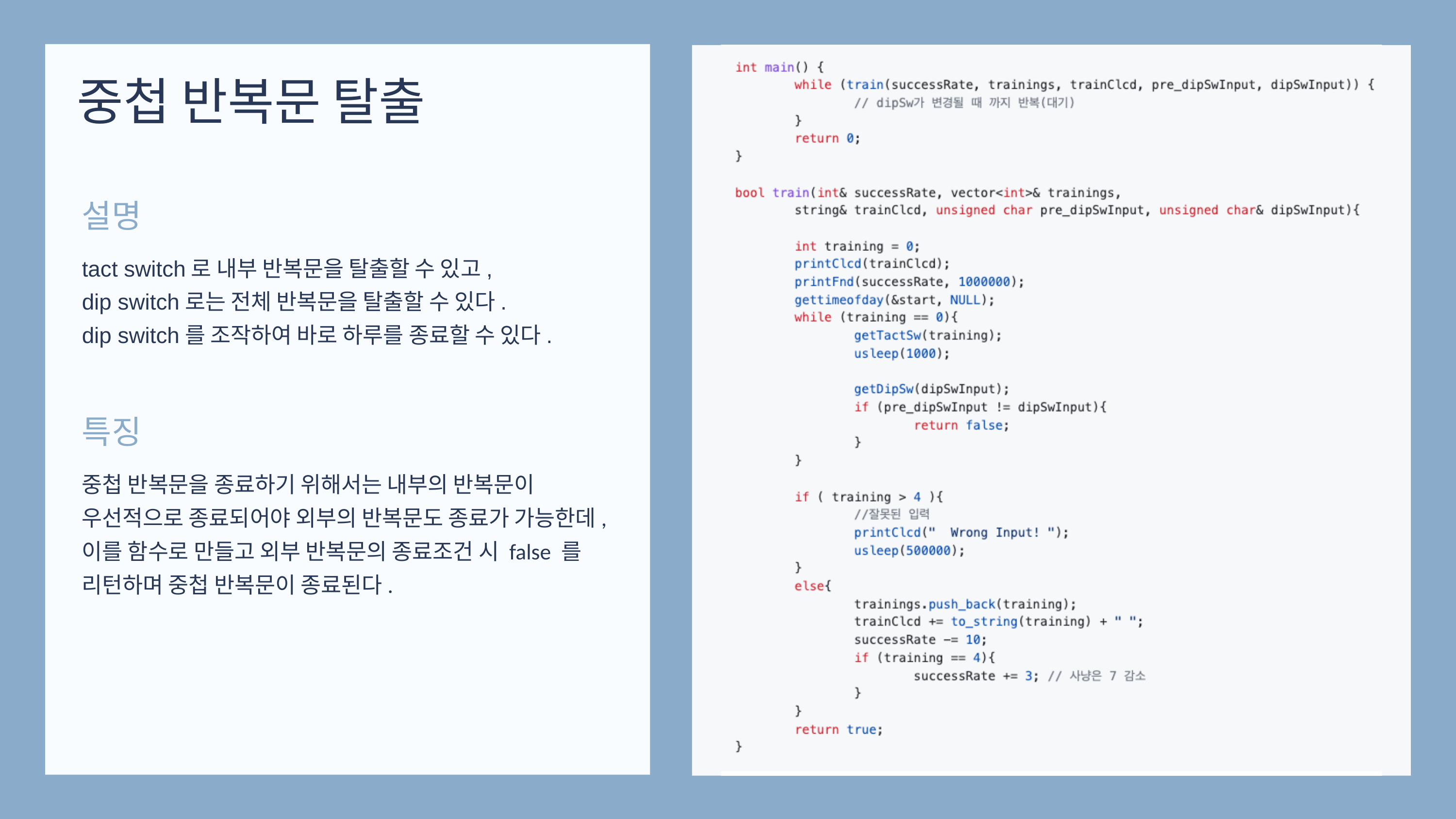

중첩 반복문 탈출
설명
tact switch로 내부 반복문을 탈출할 수 있고,
dip switch로는 전체 반복문을 탈출할 수 있다.
dip switch를 조작하여 바로 하루를 종료할 수 있다.
특징
중첩 반복문을 종료하기 위해서는 내부의 반복문이 우선적으로 종료되어야 외부의 반복문도 종료가 가능한데,
이를 함수로 만들고 외부 반복문의 종료조건 시 false 를 리턴하며 중첩 반복문이 종료된다.